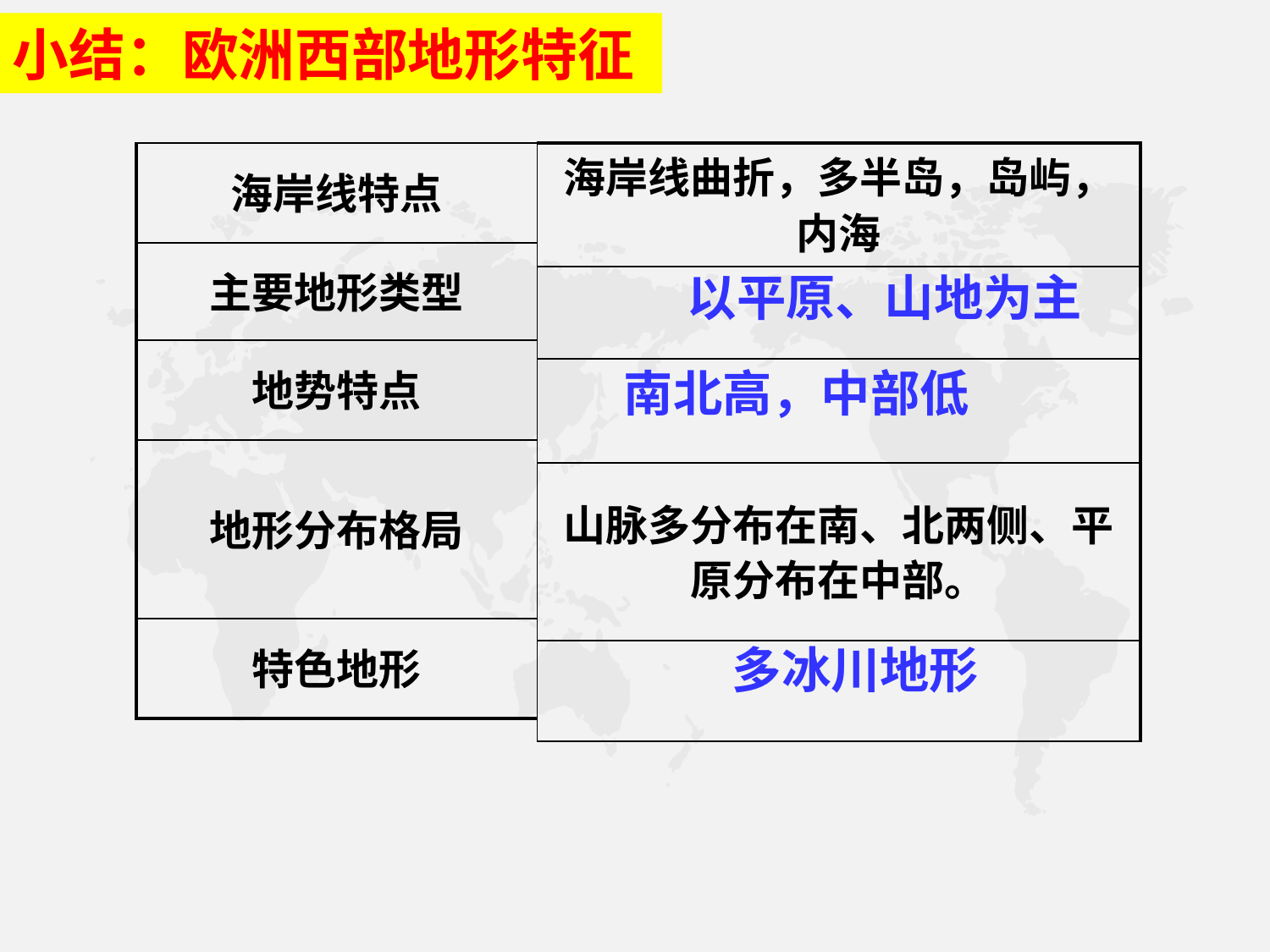

小结：欧洲西部地形特征
| 海岸线特点 |
| --- |
| 主要地形类型 |
| 地势特点 |
| 地形分布格局 |
| 特色地形 |
| 海岸线曲折，多半岛，岛屿，内海 |
| --- |
|  |
|  |
| 山脉多分布在南、北两侧、平原分布在中部。 |
|  |
以平原、山地为主
南北高，中部低
多冰川地形